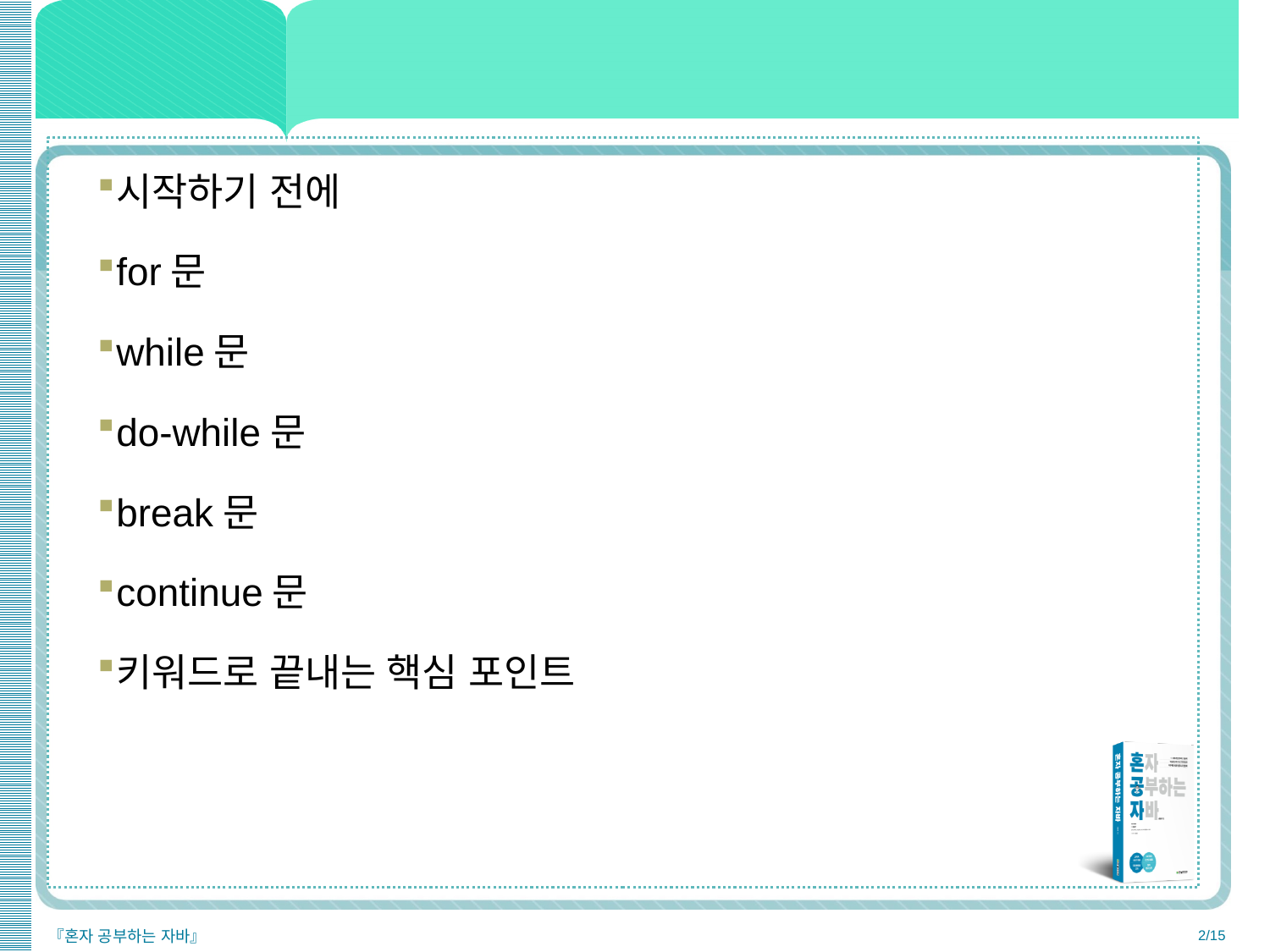

시작하기 전에
for문
while문
do-while문
break문
continue문
키워드로 끝내는 핵심 포인트